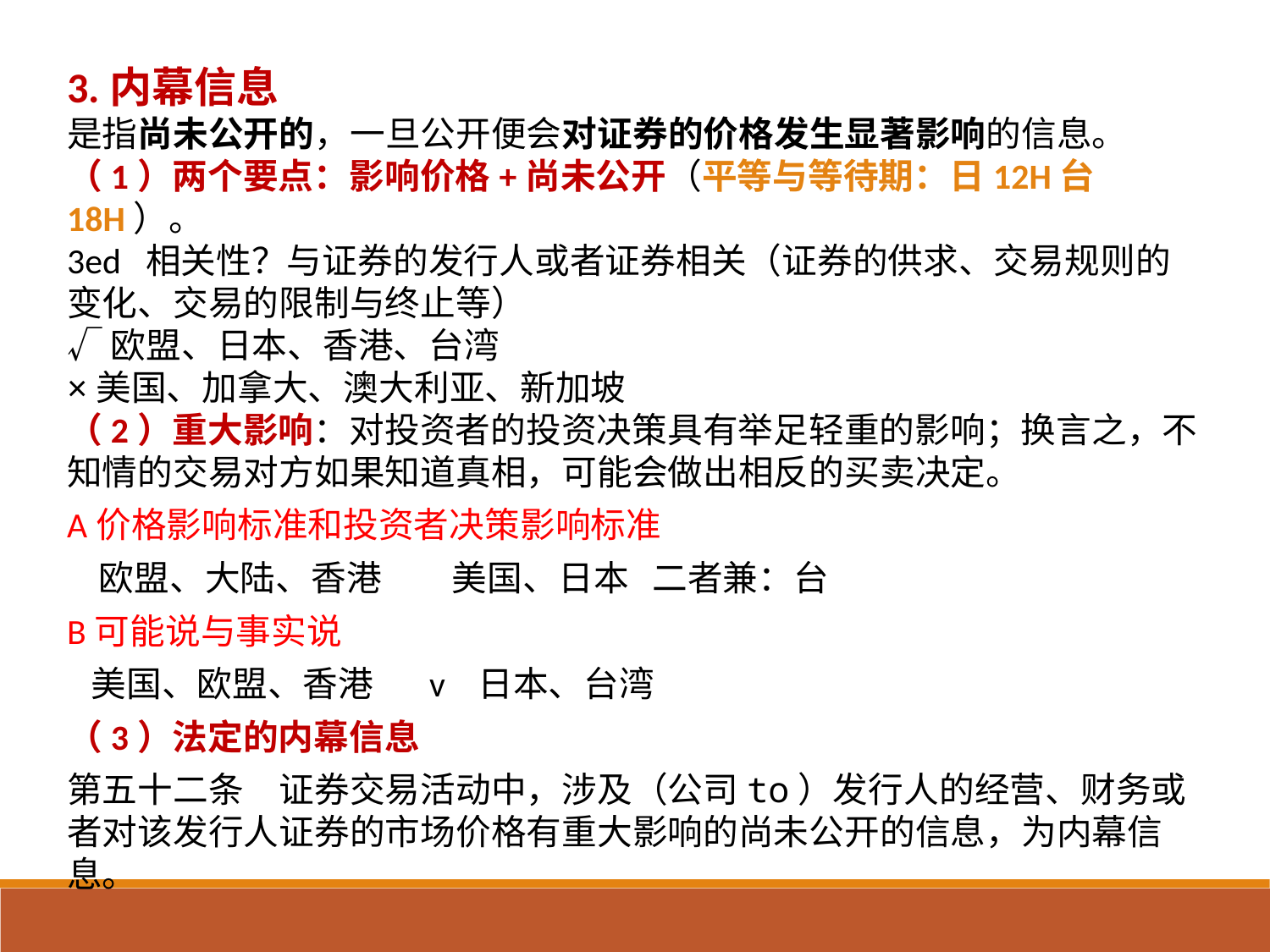

3.内幕信息
是指尚未公开的，一旦公开便会对证券的价格发生显著影响的信息。
（1）两个要点：影响价格+尚未公开（平等与等待期：日12H台18H）。
3ed  相关性？与证券的发行人或者证券相关（证券的供求、交易规则的变化、交易的限制与终止等）
√欧盟、日本、香港、台湾
×美国、加拿大、澳大利亚、新加坡
（2）重大影响：对投资者的投资决策具有举足轻重的影响；换言之，不知情的交易对方如果知道真相，可能会做出相反的买卖决定。
A价格影响标准和投资者决策影响标准
   欧盟、大陆、香港         美国、日本   二者兼：台
B可能说与事实说
  美国、欧盟、香港      v   日本、台湾
（3）法定的内幕信息
第五十二条　证券交易活动中，涉及（公司to）发行人的经营、财务或者对该发行人证券的市场价格有重大影响的尚未公开的信息，为内幕信息。